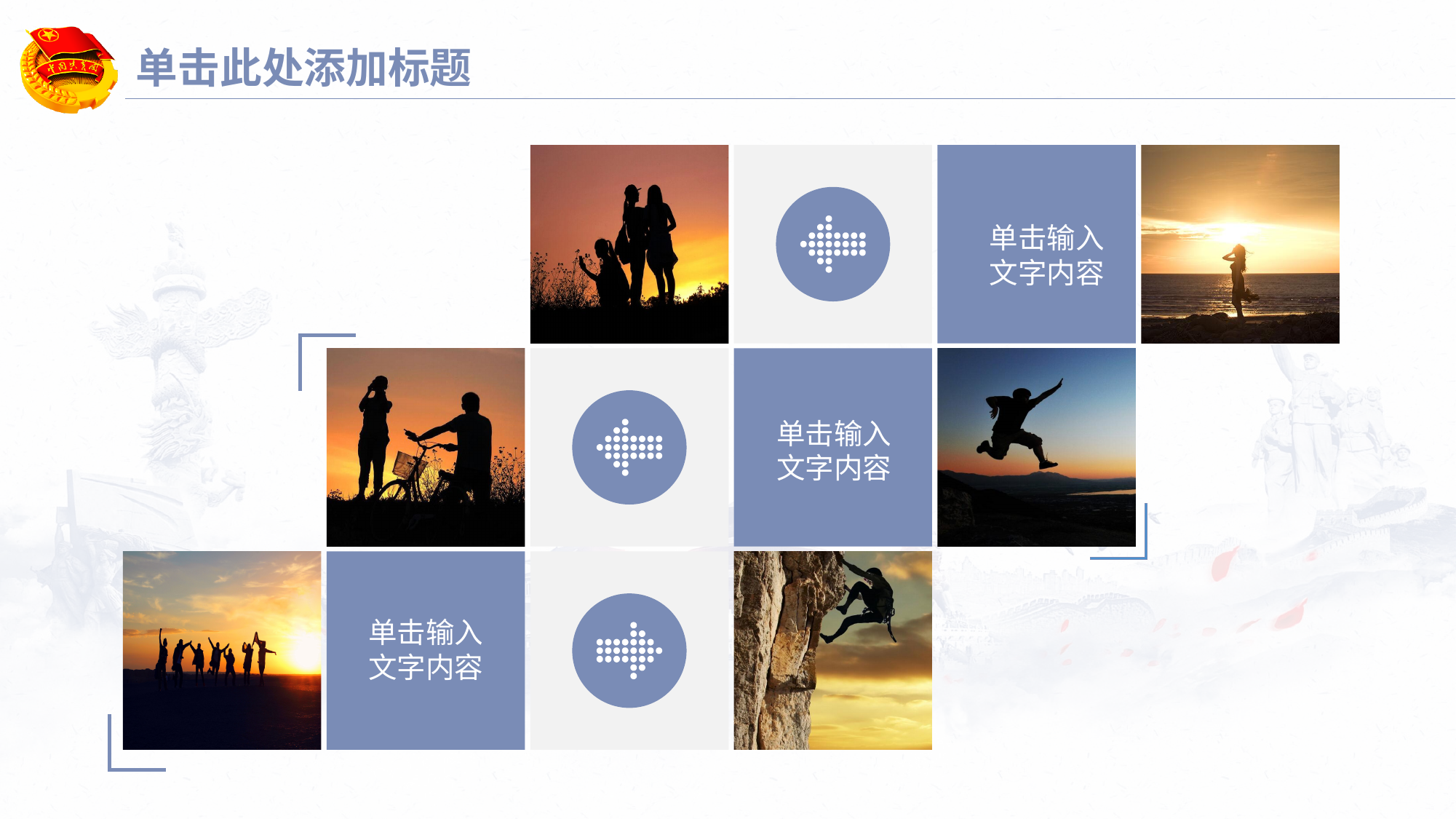

延迟符
# 单击此处添加标题

单击输入
文字内容

单击输入
文字内容

单击输入
文字内容